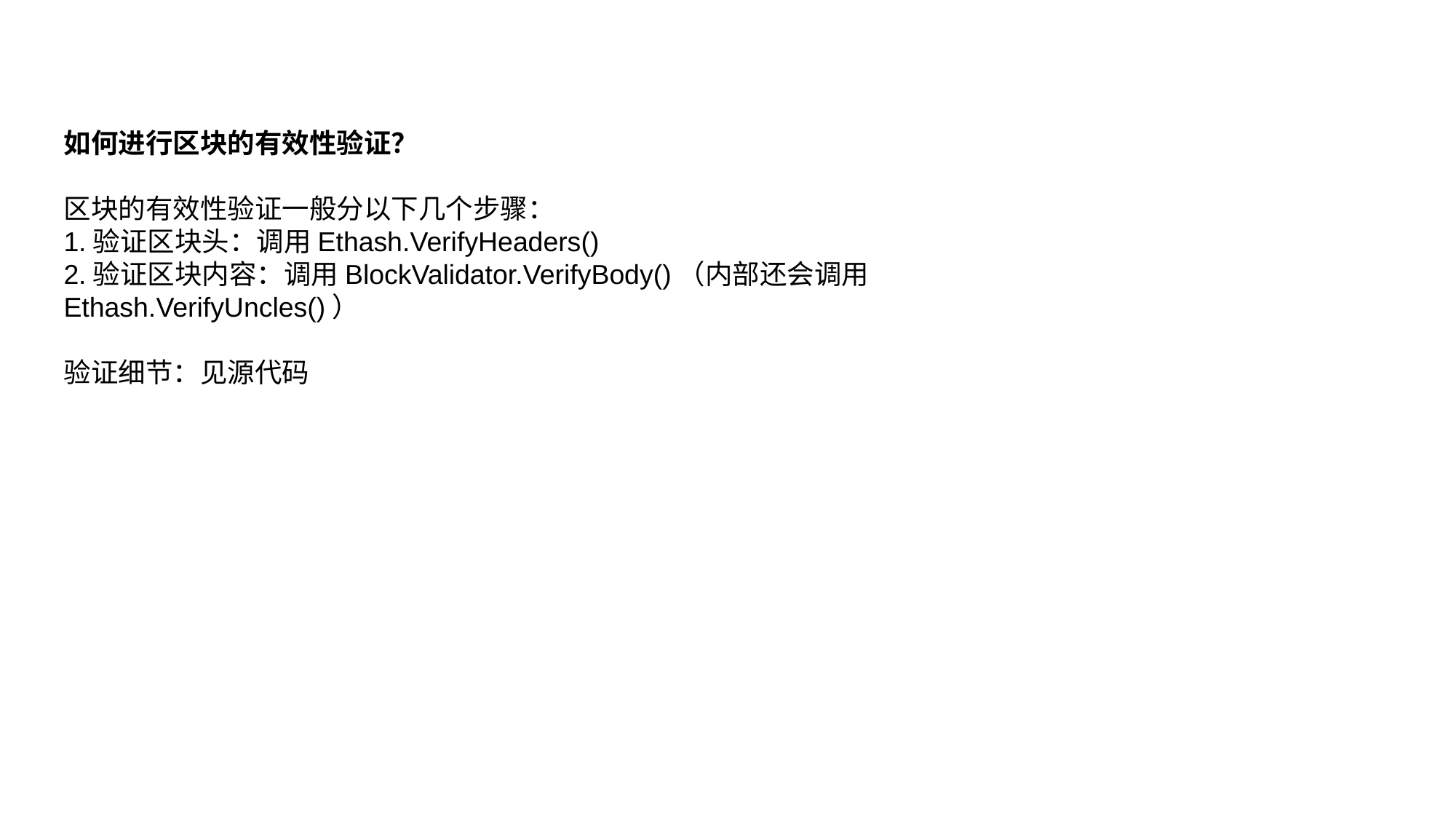

如何进行区块的有效性验证？

区块的有效性验证一般分以下几个步骤：
1.验证区块头：调用Ethash.VerifyHeaders()
2.验证区块内容：调用BlockValidator.VerifyBody()（内部还会调用Ethash.VerifyUncles()）

验证细节：见源代码